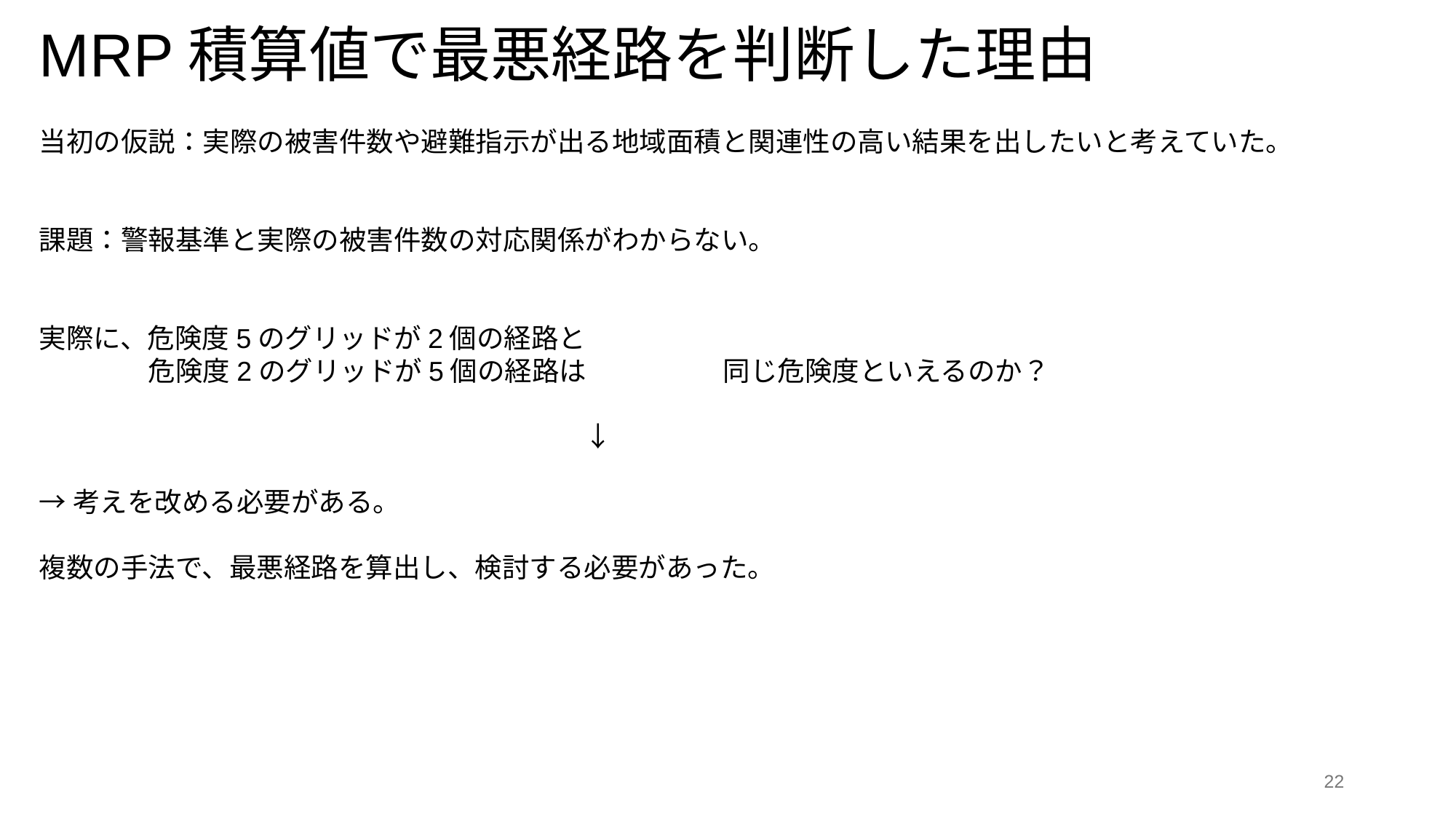

MRP積算値で最悪経路を判断した理由
当初の仮説：実際の被害件数や避難指示が出る地域面積と関連性の高い結果を出したいと考えていた。

課題：警報基準と実際の被害件数の対応関係がわからない。

実際に、危険度5のグリッドが2個の経路と
　　　　危険度2のグリッドが5個の経路は　　　　　同じ危険度といえるのか？

　　　　　　　　　　　　　　　　　　　　↓

→考えを改める必要がある。

複数の手法で、最悪経路を算出し、検討する必要があった。

22